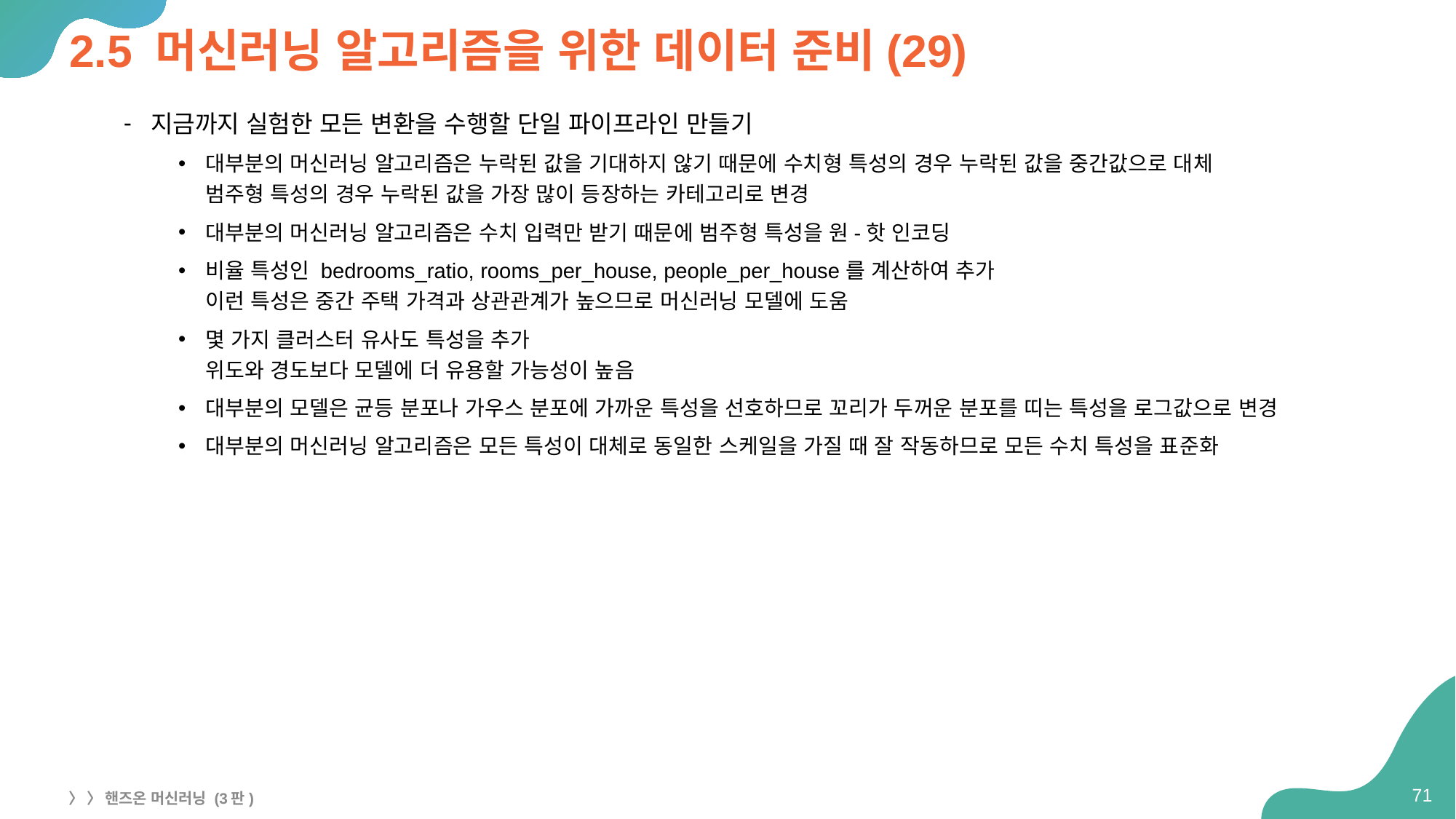

# 2.5 머신러닝 알고리즘을 위한 데이터 준비(29)
지금까지 실험한 모든 변환을 수행할 단일 파이프라인 만들기
대부분의 머신러닝 알고리즘은 누락된 값을 기대하지 않기 때문에 수치형 특성의 경우 누락된 값을 중간값으로 대체
범주형 특성의 경우 누락된 값을 가장 많이 등장하는 카테고리로 변경
대부분의 머신러닝 알고리즘은 수치 입력만 받기 때문에 범주형 특성을 원-핫 인코딩
비율 특성인 bedrooms_ratio, rooms_per_house, people_per_house를 계산하여 추가
이런 특성은 중간 주택 가격과 상관관계가 높으므로 머신러닝 모델에 도움
몇 가지 클러스터 유사도 특성을 추가
위도와 경도보다 모델에 더 유용할 가능성이 높음
대부분의 모델은 균등 분포나 가우스 분포에 가까운 특성을 선호하므로 꼬리가 두꺼운 분포를 띠는 특성을 로그값으로 변경
대부분의 머신러닝 알고리즘은 모든 특성이 대체로 동일한 스케일을 가질 때 잘 작동하므로 모든 수치 특성을 표준화
71
〉 〉 핸즈온 머신러닝 (3판)